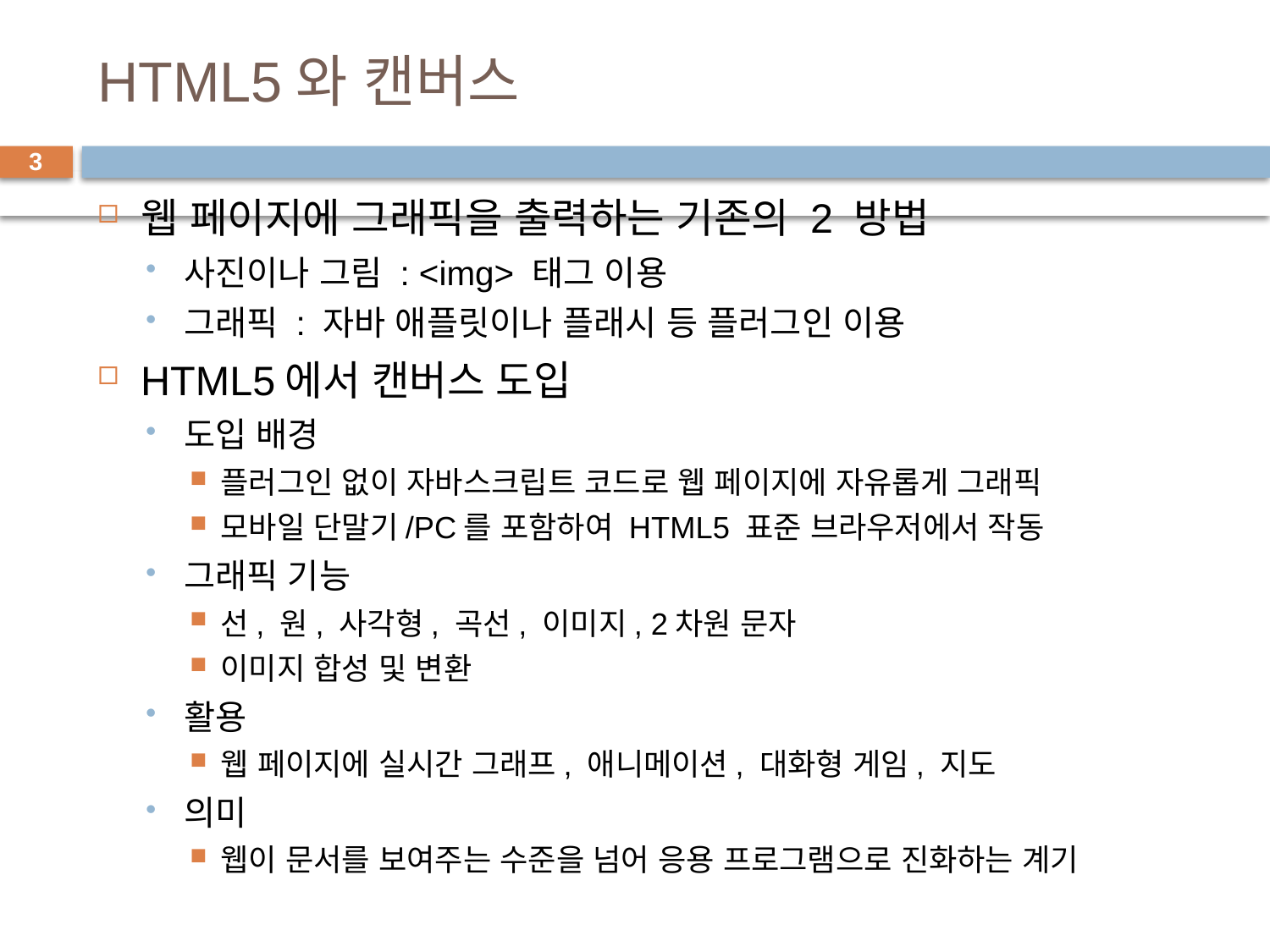

# HTML5와 캔버스
3
웹 페이지에 그래픽을 출력하는 기존의 2 방법
사진이나 그림 : <img> 태그 이용
그래픽 : 자바 애플릿이나 플래시 등 플러그인 이용
HTML5에서 캔버스 도입
도입 배경
플러그인 없이 자바스크립트 코드로 웹 페이지에 자유롭게 그래픽
모바일 단말기/PC를 포함하여 HTML5 표준 브라우저에서 작동
그래픽 기능
선, 원, 사각형, 곡선, 이미지, 2차원 문자
이미지 합성 및 변환
활용
웹 페이지에 실시간 그래프, 애니메이션, 대화형 게임, 지도
의미
웹이 문서를 보여주는 수준을 넘어 응용 프로그램으로 진화하는 계기